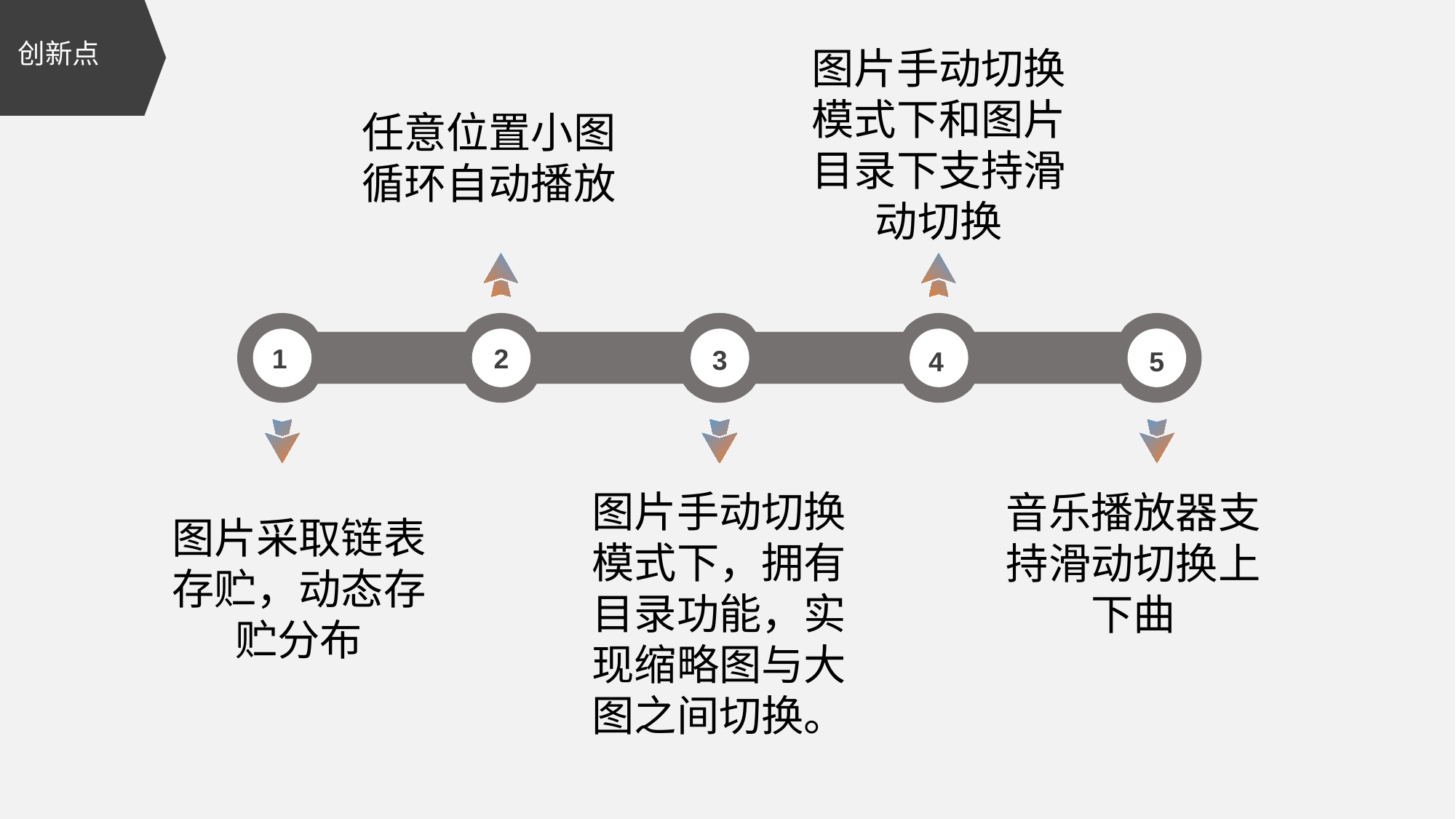

创新点
图片手动切换模式下和图片目录下支持滑动切换
任意位置小图循环自动播放

1
2
3
4
5
图片手动切换模式下，拥有目录功能，实现缩略图与大图之间切换。
音乐播放器支持滑动切换上下曲
图片采取链表存贮，动态存贮分布